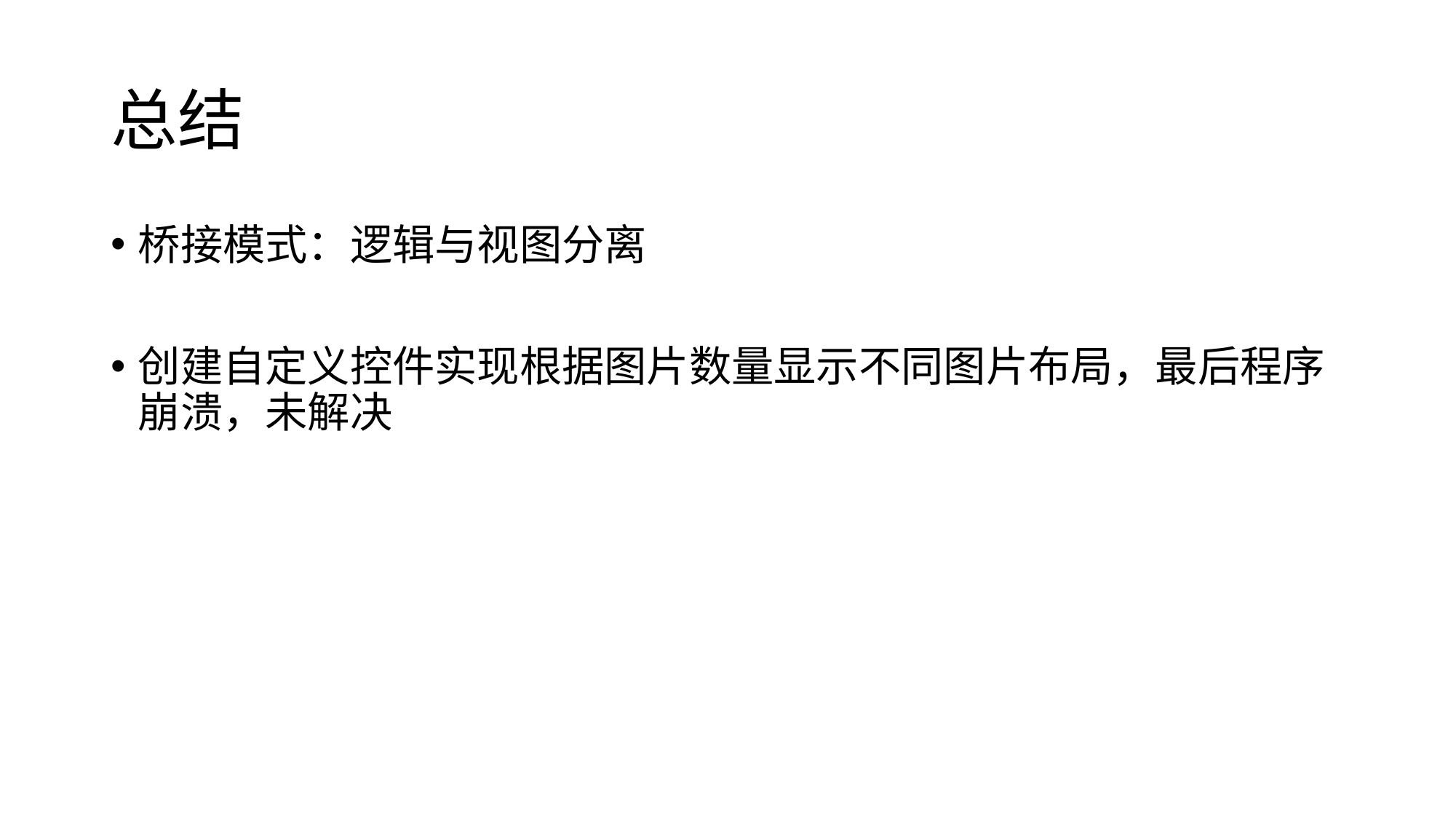

# 总结
桥接模式：逻辑与视图分离

创建自定义控件实现根据图片数量显示不同图片布局，最后程序崩溃，未解决